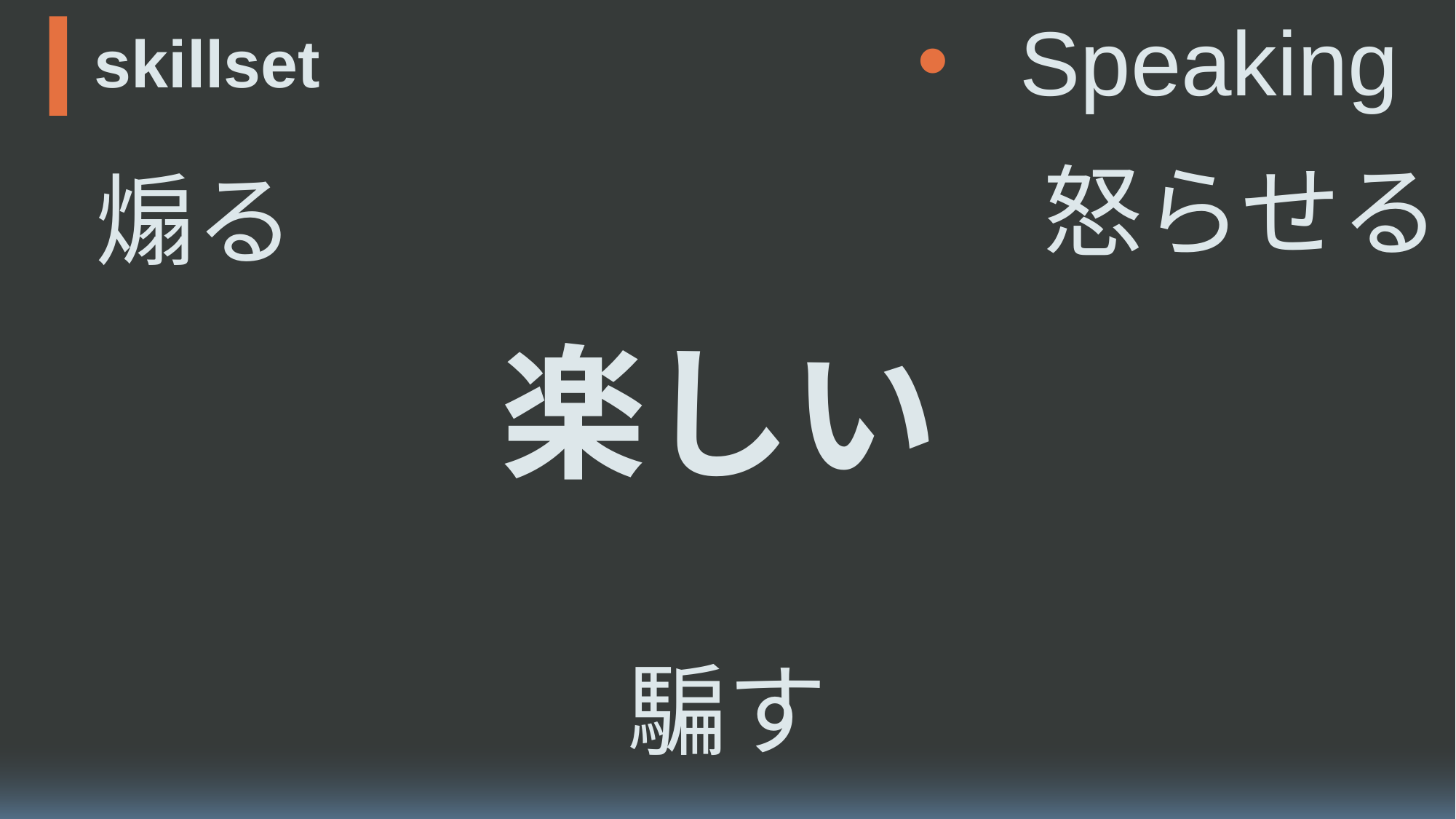

Programming
ピッチ
Design
LT
Speaking
# skillset
intro
怒らせる
煽る
楽しい
skillset
マジックとか
I hope you…
騙す
at last
Other
プレゼンテーション